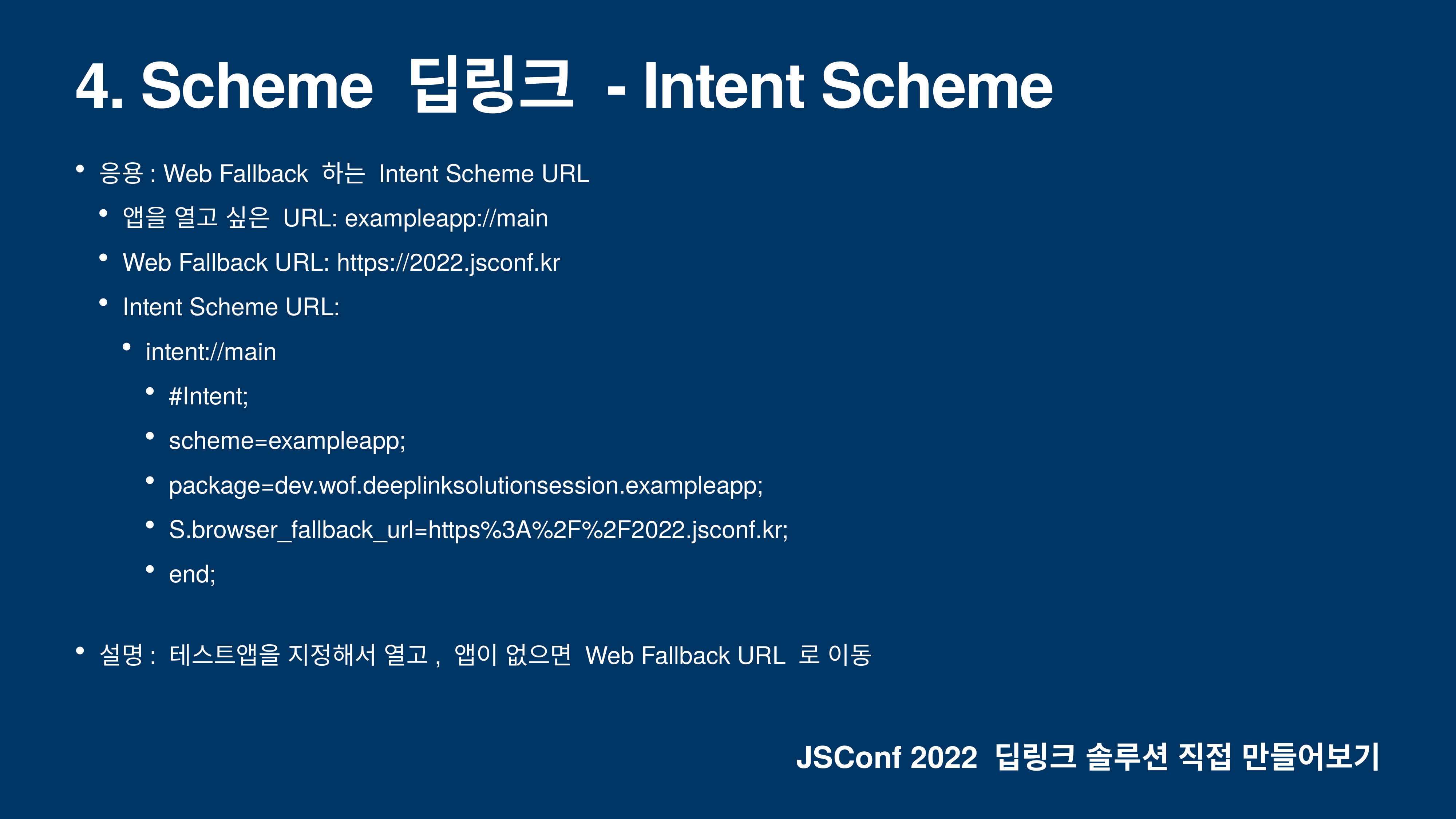

# 4. Scheme 딥링크 - Intent Scheme
응용: Web Fallback 하는 Intent Scheme URL
앱을 열고 싶은 URL: exampleapp://main
Web Fallback URL: https://2022.jsconf.kr
Intent Scheme URL:
intent://main
#Intent;
scheme=exampleapp;
package=dev.wof.deeplinksolutionsession.exampleapp;
S.browser_fallback_url=https%3A%2F%2F2022.jsconf.kr;
end;

설명: 테스트앱을 지정해서 열고, 앱이 없으면 Web Fallback URL 로 이동
JSConf 2022 딥링크 솔루션 직접 만들어보기